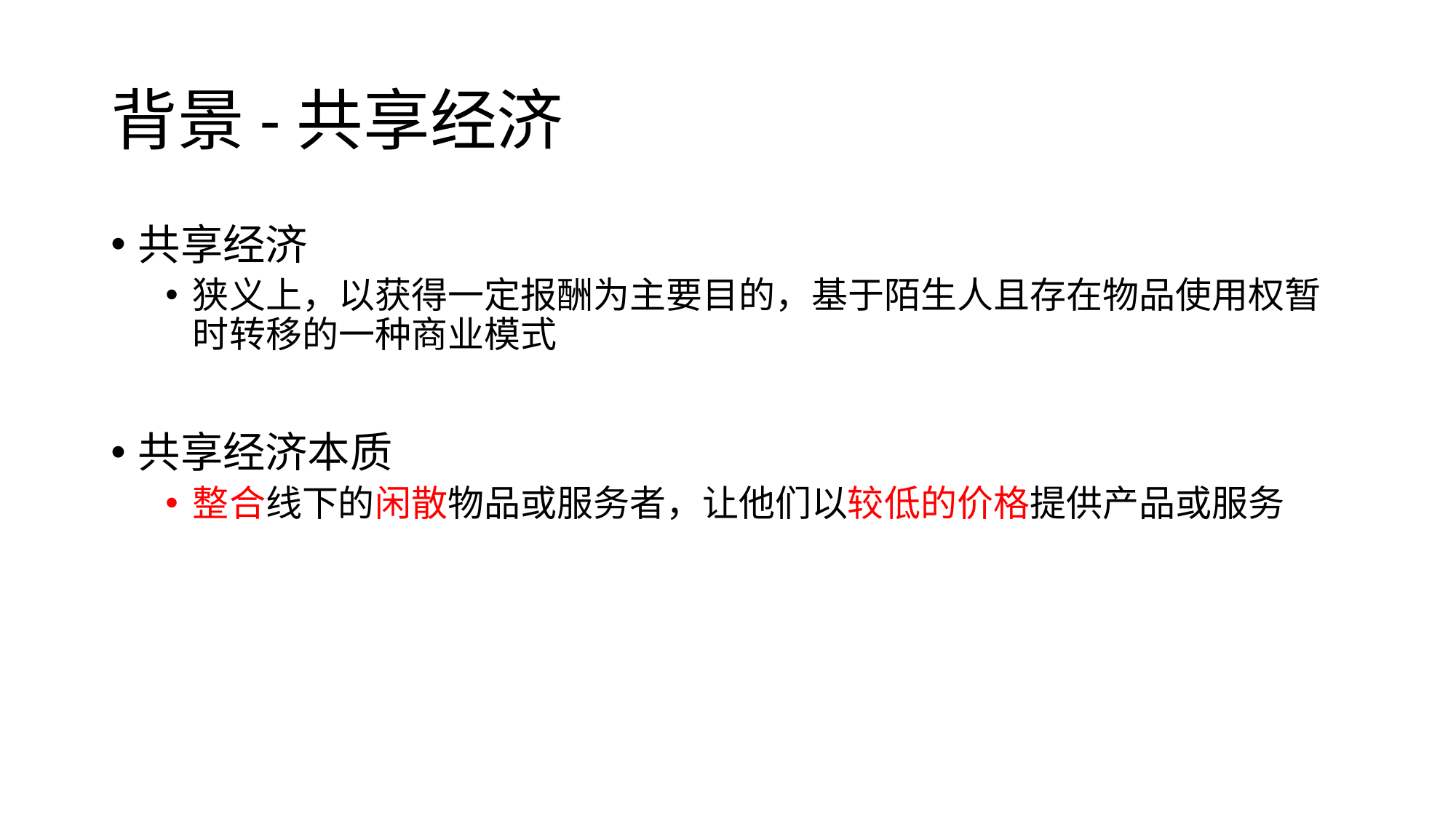

# 背景-共享经济
共享经济
狭义上，以获得一定报酬为主要目的，基于陌生人且存在物品使用权暂时转移的一种商业模式

共享经济本质
整合线下的闲散物品或服务者，让他们以较低的价格提供产品或服务